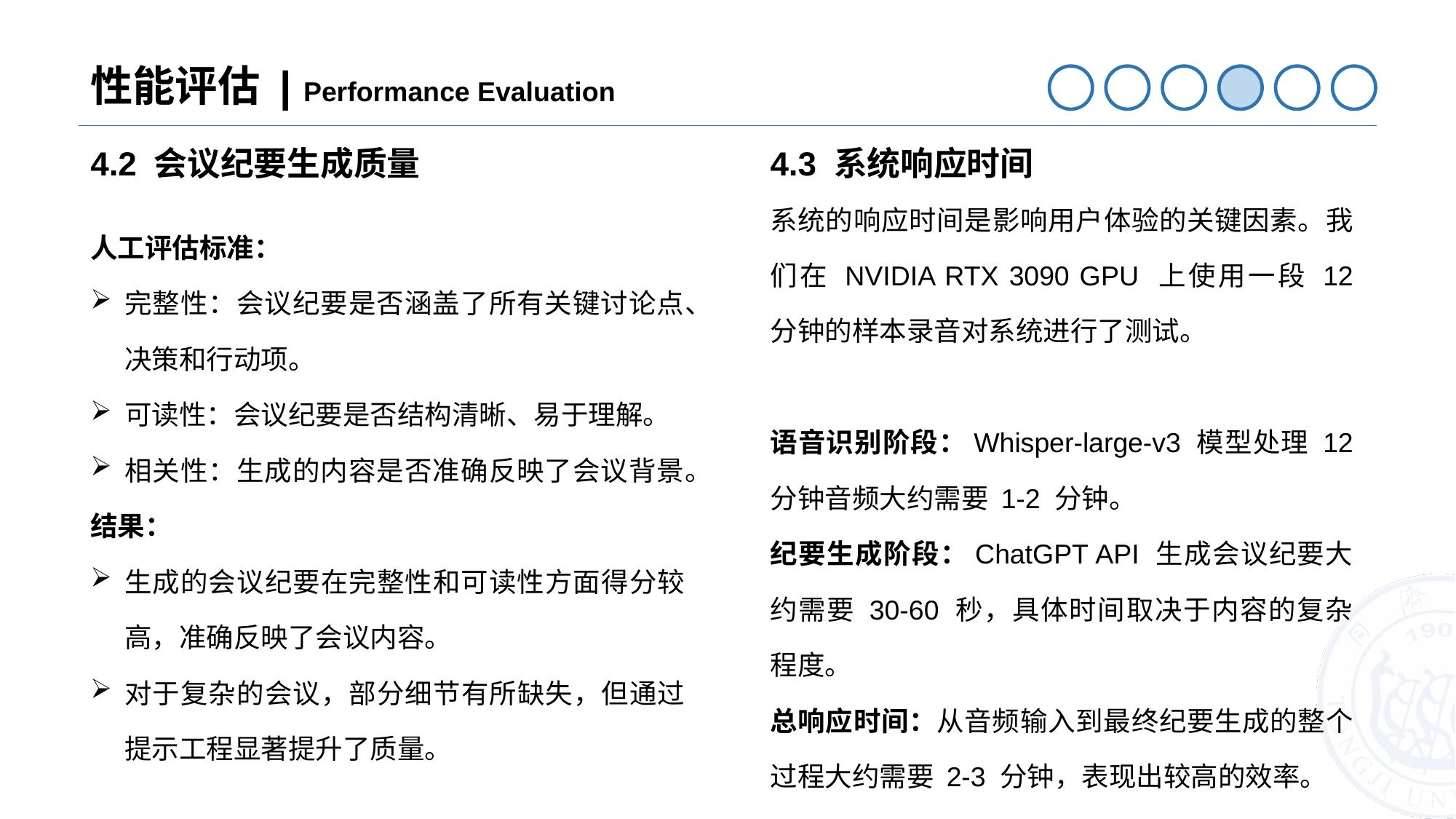

性能评估 | Performance Evaluation

4.2 会议纪要生成质量
4.3 系统响应时间
系统的响应时间是影响用户体验的关键因素。我们在 NVIDIA RTX 3090 GPU 上使用一段 12 分钟的样本录音对系统进行了测试。

语音识别阶段：Whisper-large-v3 模型处理 12 分钟音频大约需要 1-2 分钟。
纪要生成阶段：ChatGPT API 生成会议纪要大约需要 30-60 秒，具体时间取决于内容的复杂程度。
总响应时间：从音频输入到最终纪要生成的整个过程大约需要 2-3 分钟，表现出较高的效率。
人工评估标准：
完整性：会议纪要是否涵盖了所有关键讨论点、决策和行动项。
可读性：会议纪要是否结构清晰、易于理解。
相关性：生成的内容是否准确反映了会议背景。
结果：
生成的会议纪要在完整性和可读性方面得分较高，准确反映了会议内容。
对于复杂的会议，部分细节有所缺失，但通过提示工程显著提升了质量。